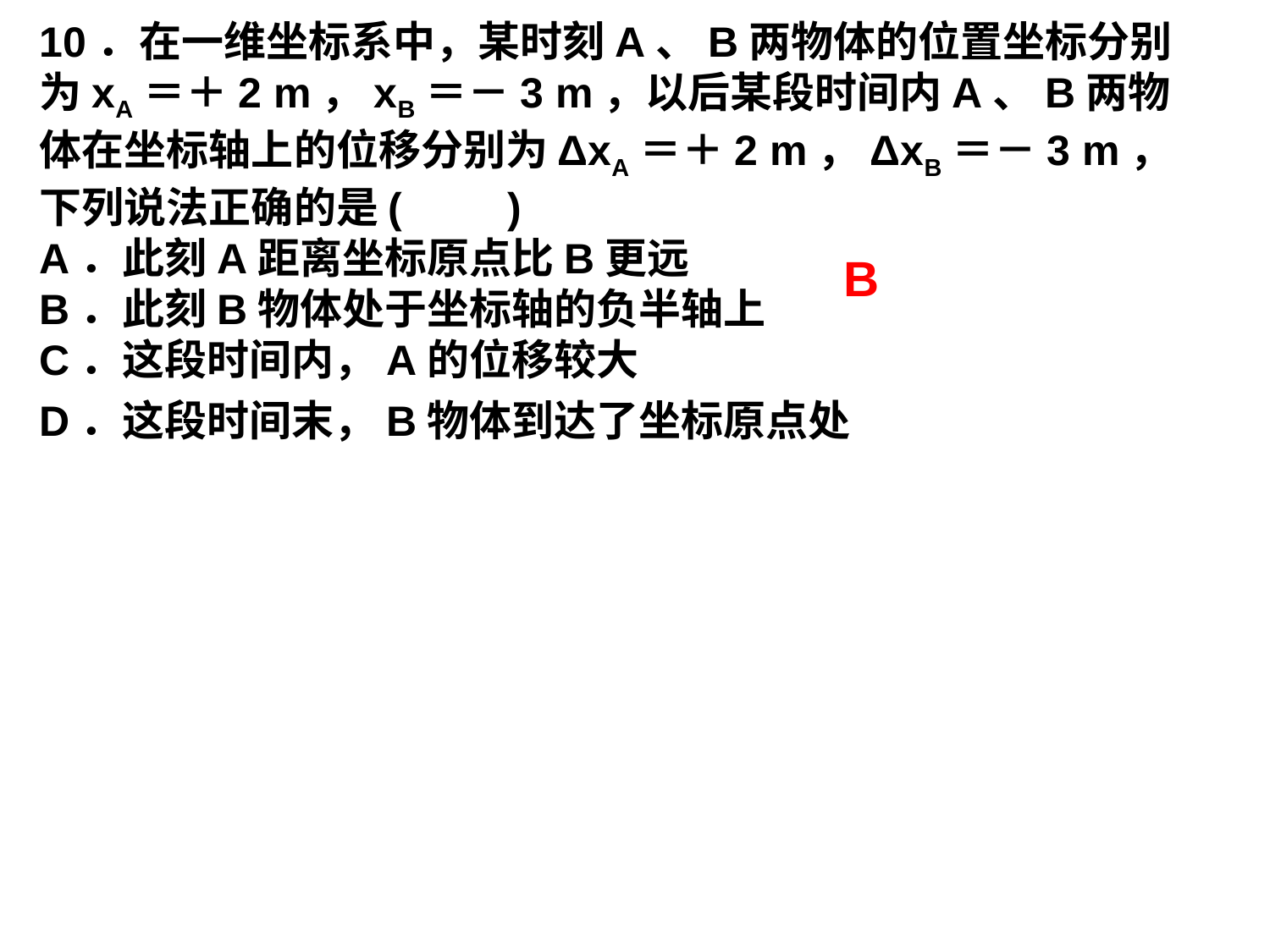

10．在一维坐标系中，某时刻A、B两物体的位置坐标分别为xA＝＋2 m，xB＝－3 m，以后某段时间内A、B两物体在坐标轴上的位移分别为ΔxA＝＋2 m，ΔxB＝－3 m，下列说法正确的是(　　)A．此刻A距离坐标原点比B更远B．此刻B物体处于坐标轴的负半轴上C．这段时间内，A的位移较大D．这段时间末，B物体到达了坐标原点处
B